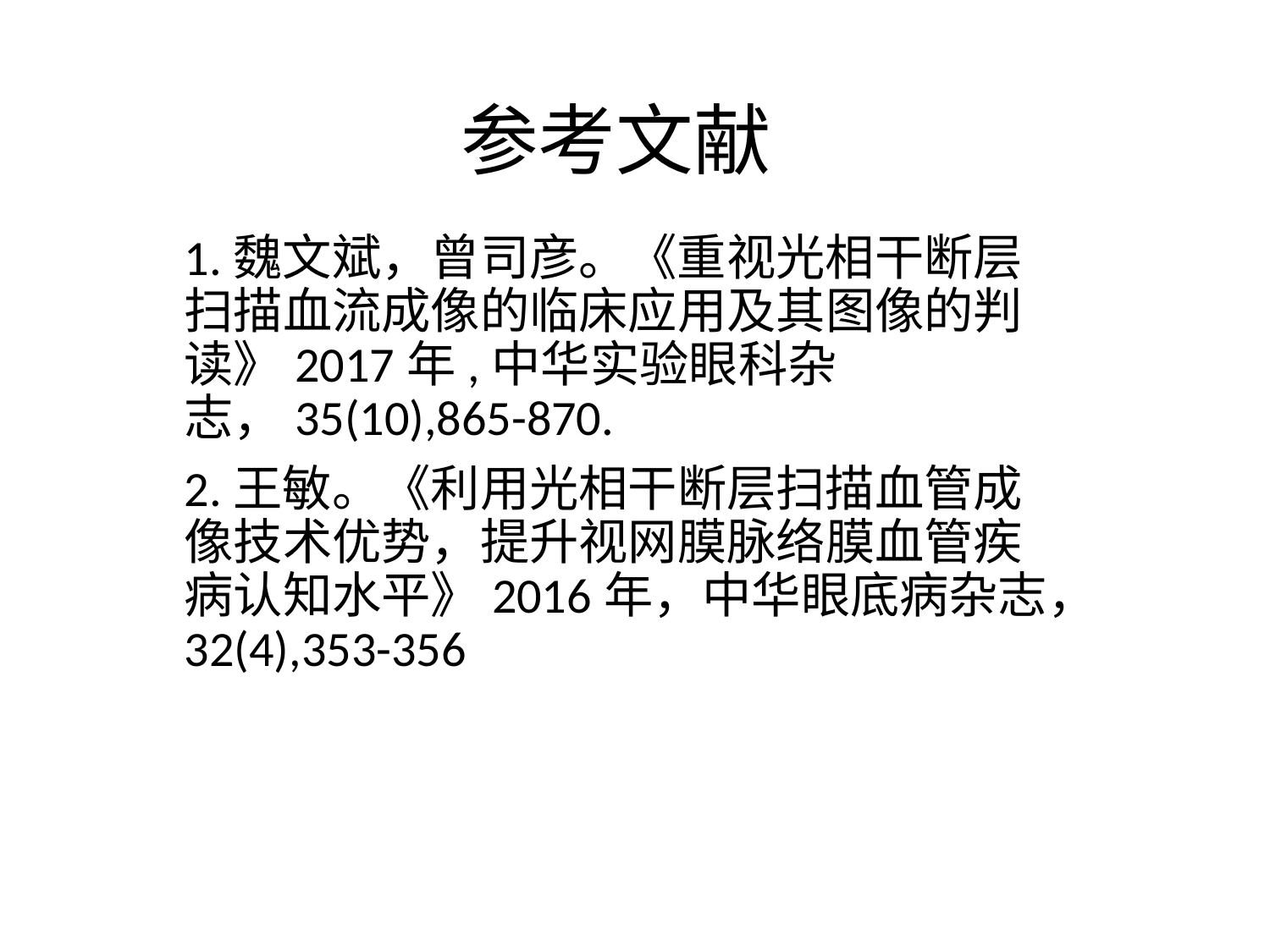

# 参考文献
1.魏文斌，曾司彦。《重视光相干断层扫描血流成像的临床应用及其图像的判读》2017年,中华实验眼科杂志，35(10),865-870.
2.王敏。《利用光相干断层扫描血管成像技术优势，提升视网膜脉络膜血管疾病认知水平》2016年，中华眼底病杂志，32(4),353-356